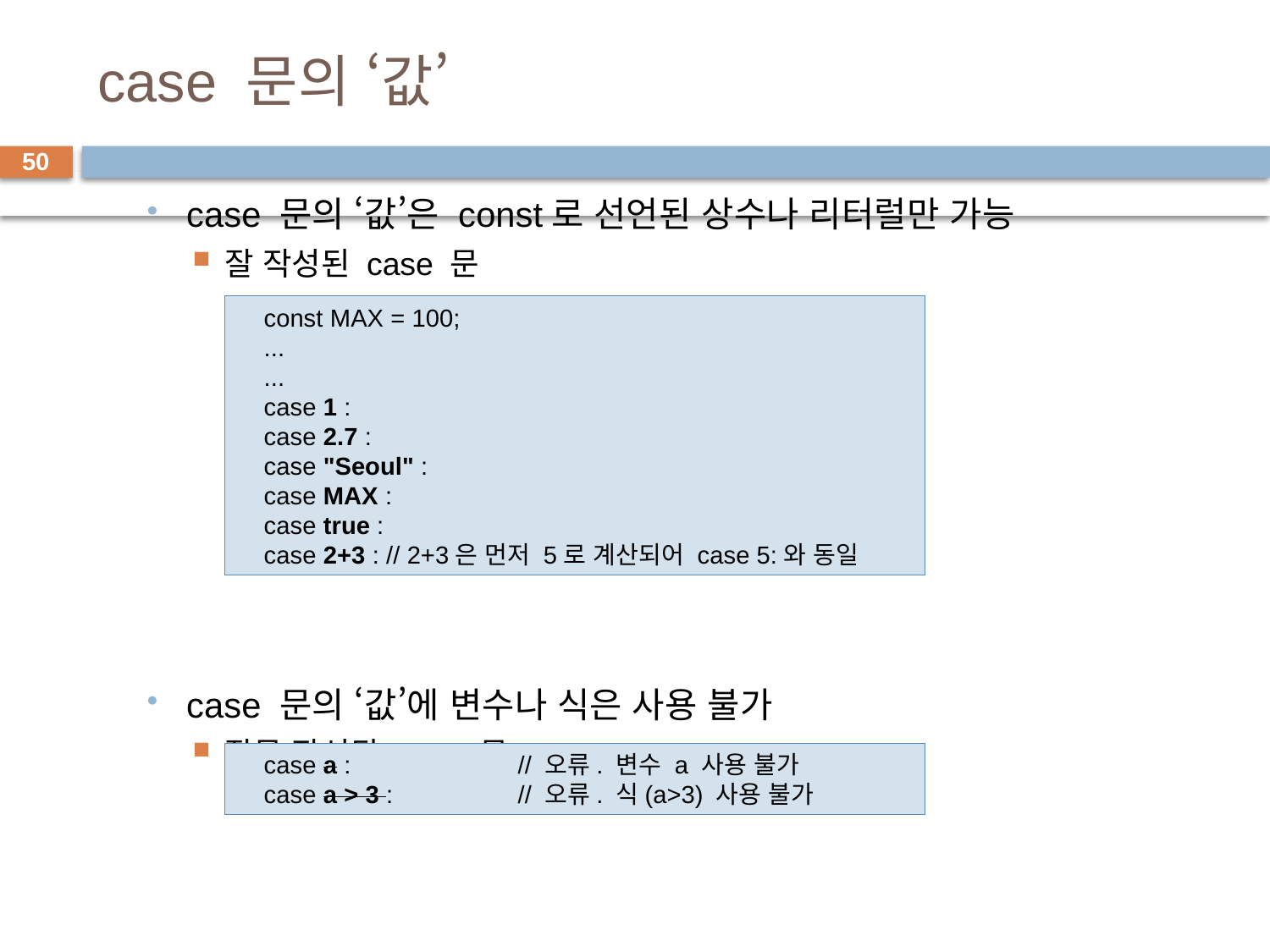

# case 문의 ‘값’
50
case 문의 ‘값’은 const로 선언된 상수나 리터럴만 가능
잘 작성된 case 문

case 문의 ‘값’에 변수나 식은 사용 불가
잘못 작성된 case 문

const MAX = 100;
...
...
case 1 :
case 2.7 :
case "Seoul" :
case MAX :
case true :
case 2+3 : // 2+3은 먼저 5로 계산되어 case 5:와 동일
case a :		// 오류. 변수 a 사용 불가
case a > 3 :	// 오류. 식(a>3) 사용 불가